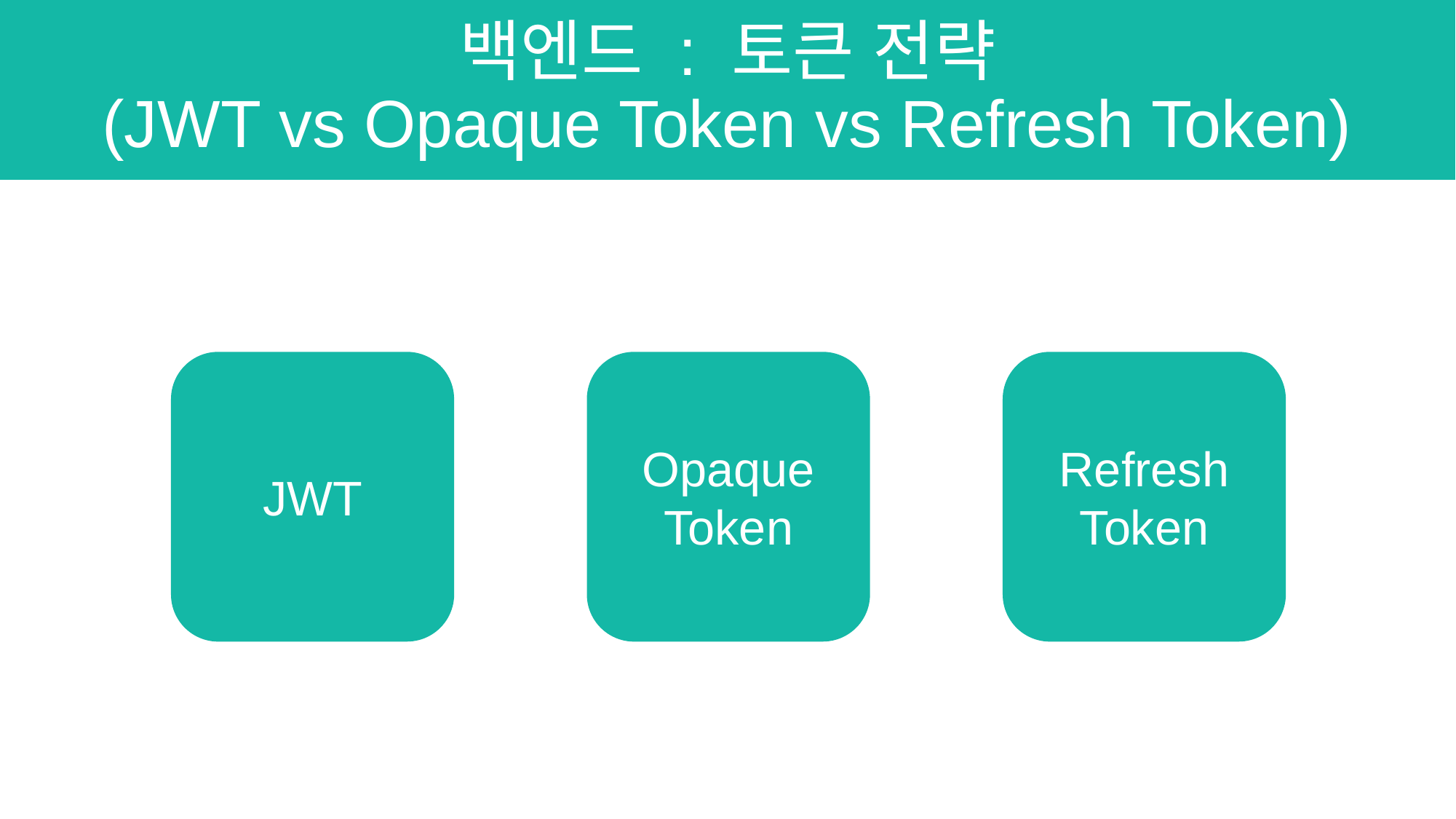

백엔드 : 토큰 전략
(JWT vs Opaque Token vs Refresh Token)
JWT
Opaque
Token
Refresh
Token